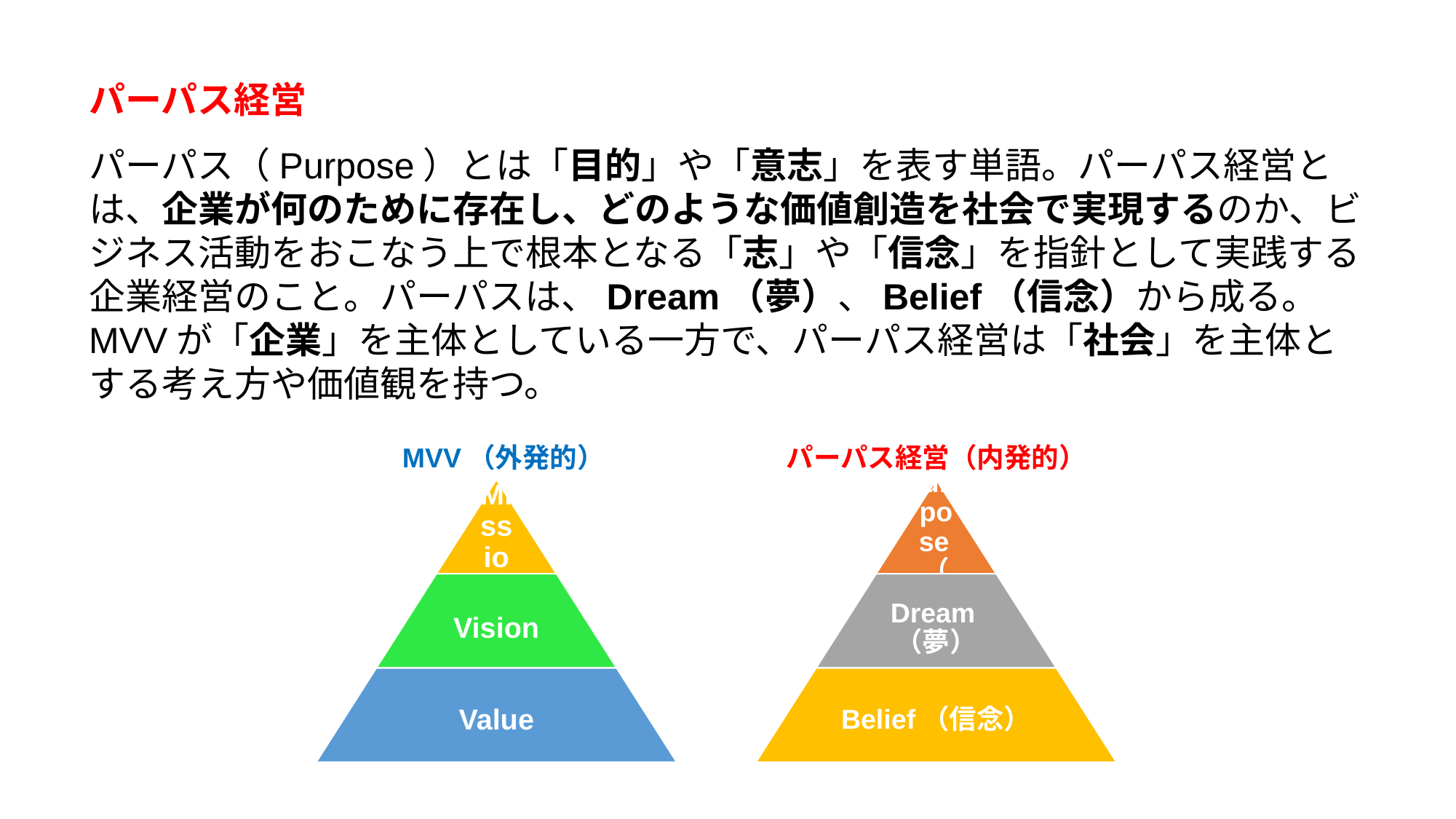

パーパス経営

パーパス（Purpose）とは「目的」や「意志」を表す単語。パーパス経営とは、企業が何のために存在し、どのような価値創造を社会で実現するのか、ビジネス活動をおこなう上で根本となる「志」や「信念」を指針として実践する企業経営のこと。パーパスは、Dream（夢）、Belief（信念）から成る。
MVVが「企業」を主体としている一方で、パーパス経営は「社会」を主体とする考え方や価値観を持つ。
MVV（外発的）
パーパス経営（内発的）
Mission
Vision
Value
Purpose（志）
Dream（夢）
Belief（信念）